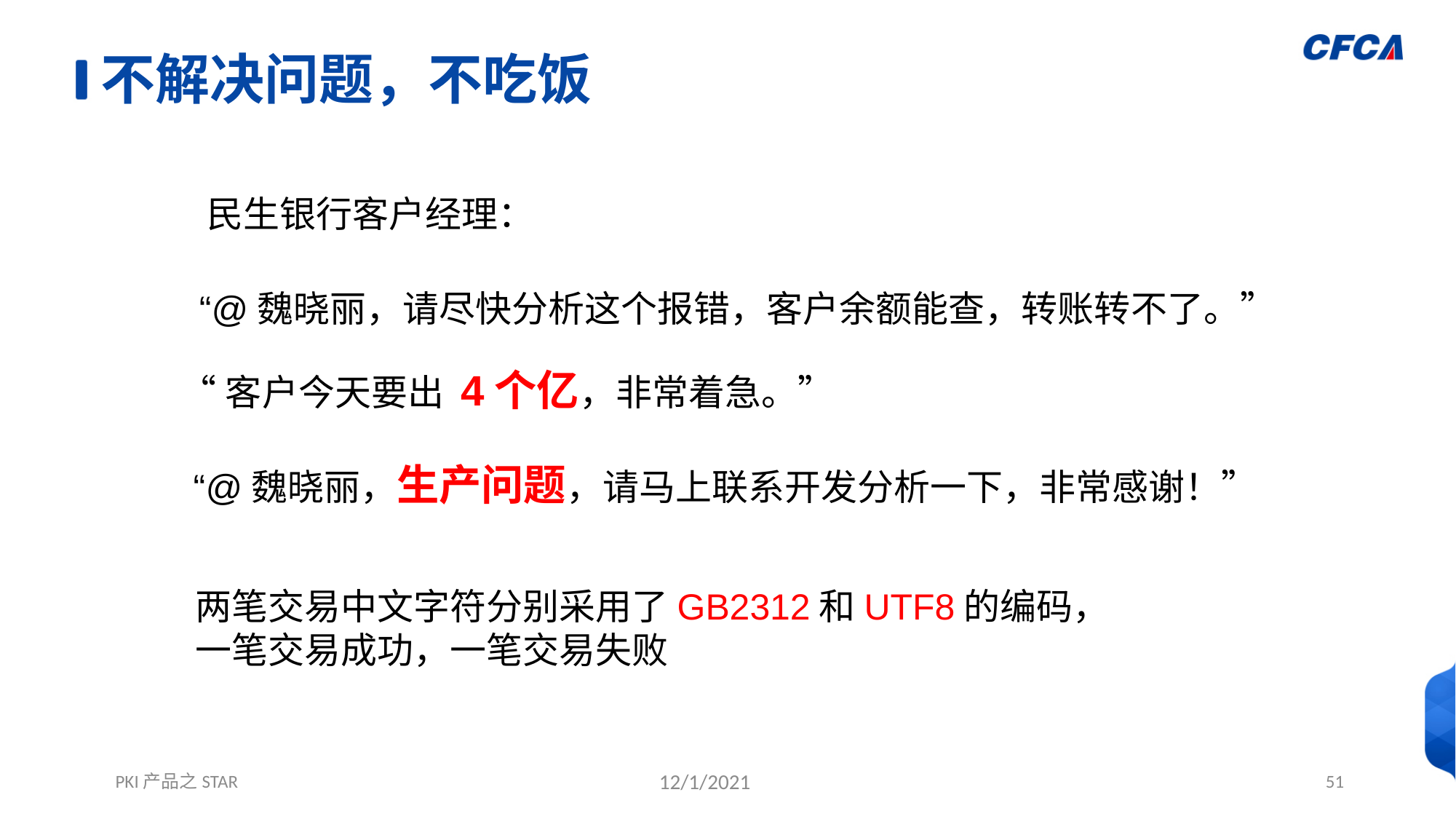

# 不解决问题，不吃饭
民生银行客户经理：
“@魏晓丽，请尽快分析这个报错，客户余额能查，转账转不了。”
“客户今天要出 4个亿，非常着急。”
“@魏晓丽，生产问题，请马上联系开发分析一下，非常感谢！”
两笔交易中文字符分别采用了GB2312和UTF8的编码，
一笔交易成功，一笔交易失败
PKI产品之STAR
12/1/2021
51